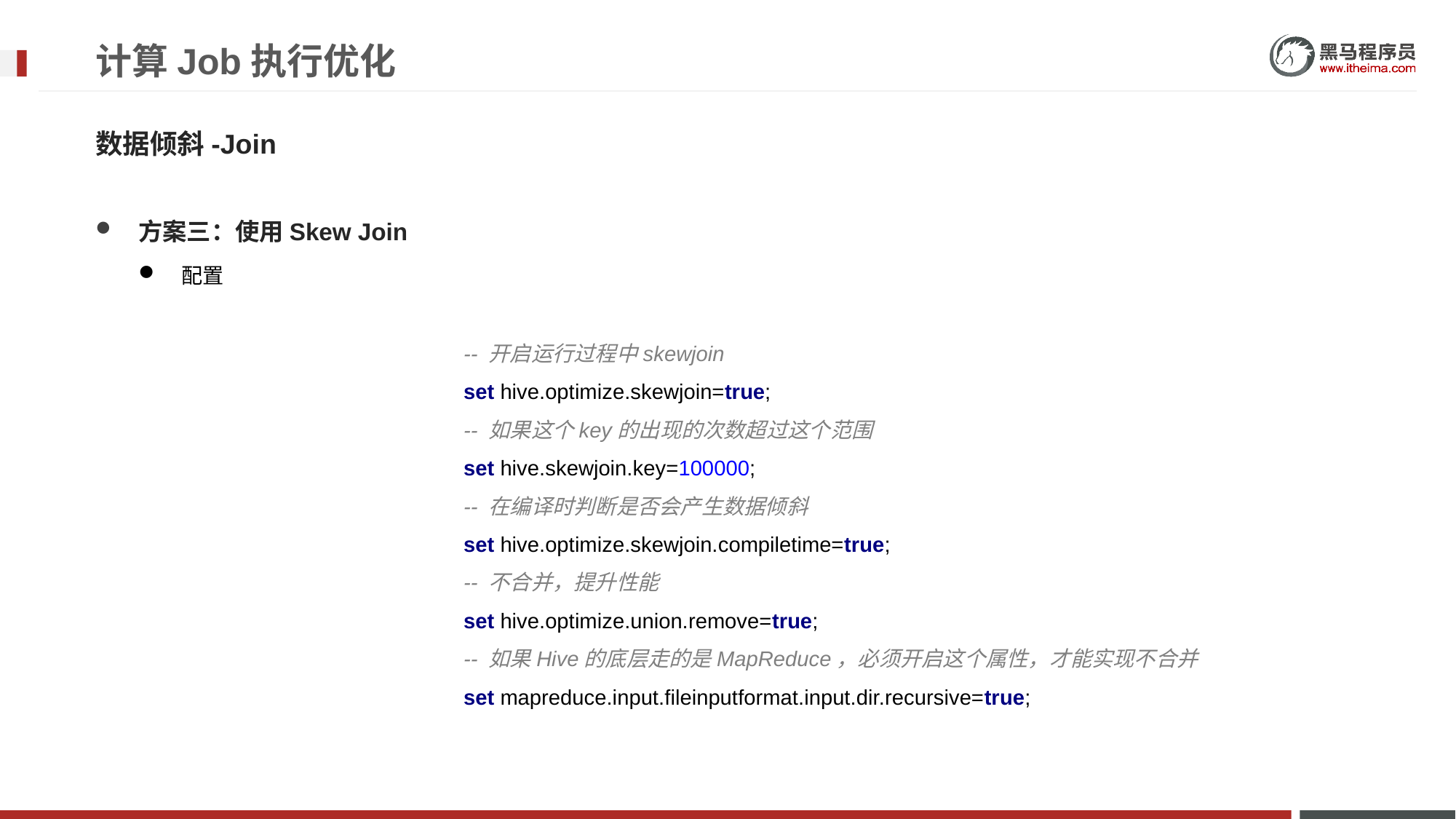

# 计算Job执行优化
数据倾斜-Join
方案三：使用Skew Join
配置

-- 开启运行过程中skewjoin
set hive.optimize.skewjoin=true;
-- 如果这个key的出现的次数超过这个范围
set hive.skewjoin.key=100000;
-- 在编译时判断是否会产生数据倾斜
set hive.optimize.skewjoin.compiletime=true;
-- 不合并，提升性能
set hive.optimize.union.remove=true;
-- 如果Hive的底层走的是MapReduce，必须开启这个属性，才能实现不合并
set mapreduce.input.fileinputformat.input.dir.recursive=true;